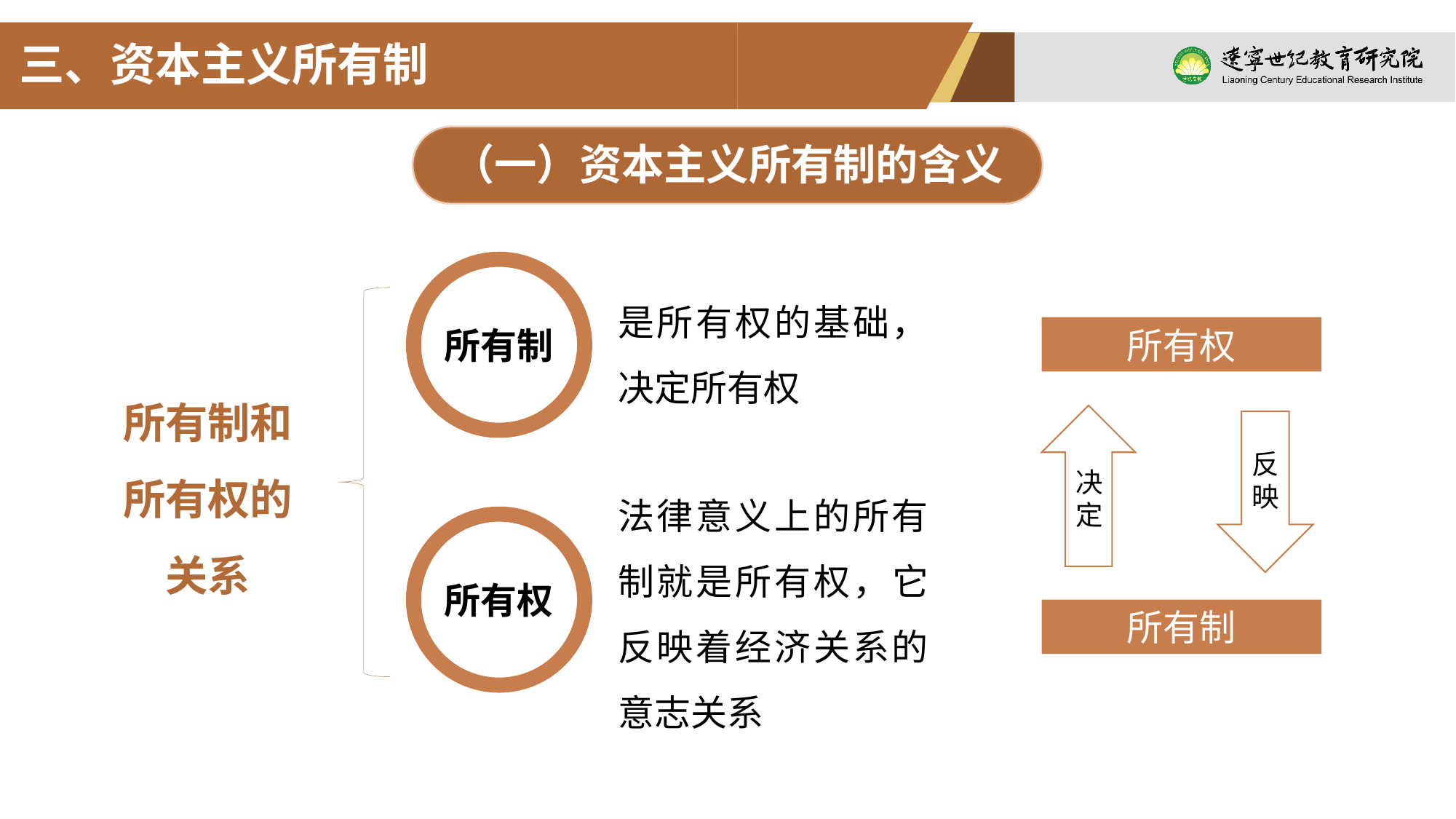

三、资本主义所有制
（一）资本主义所有制的含义

所有制

所有权
是所有权的基础，决定所有权
法律意义上的所有制就是所有权，它反映着经济关系的意志关系

所有权
决定
反映
所有制
所有制和
所有权的关系